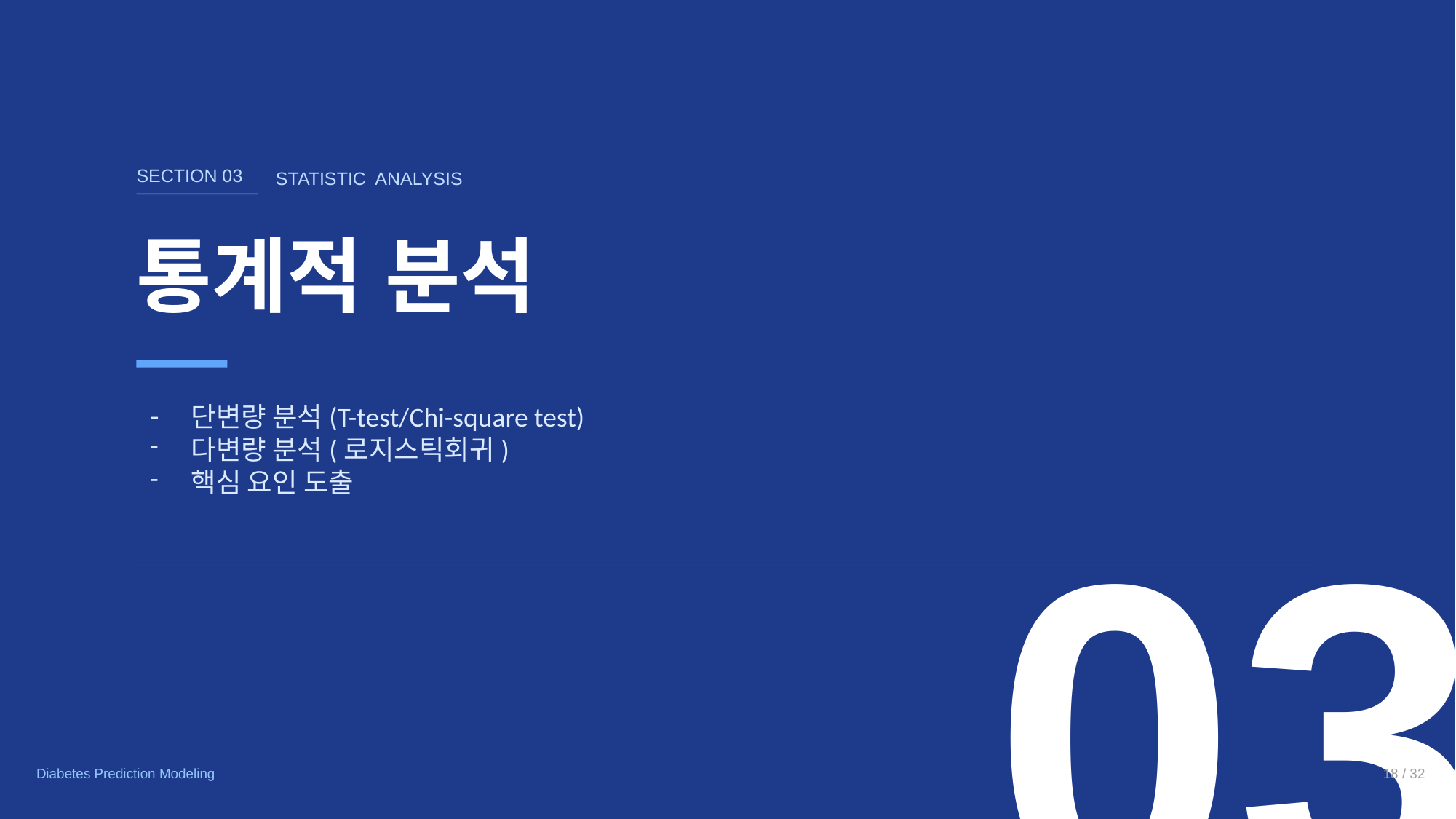

SECTION 03
STATISTIC  ANALYSIS

통계적 분석

단변량 분석(T-test/Chi-square test)
다변량 분석(로지스틱회귀)
핵심 요인 도출
03

Diabetes Prediction Modeling
18 / 32